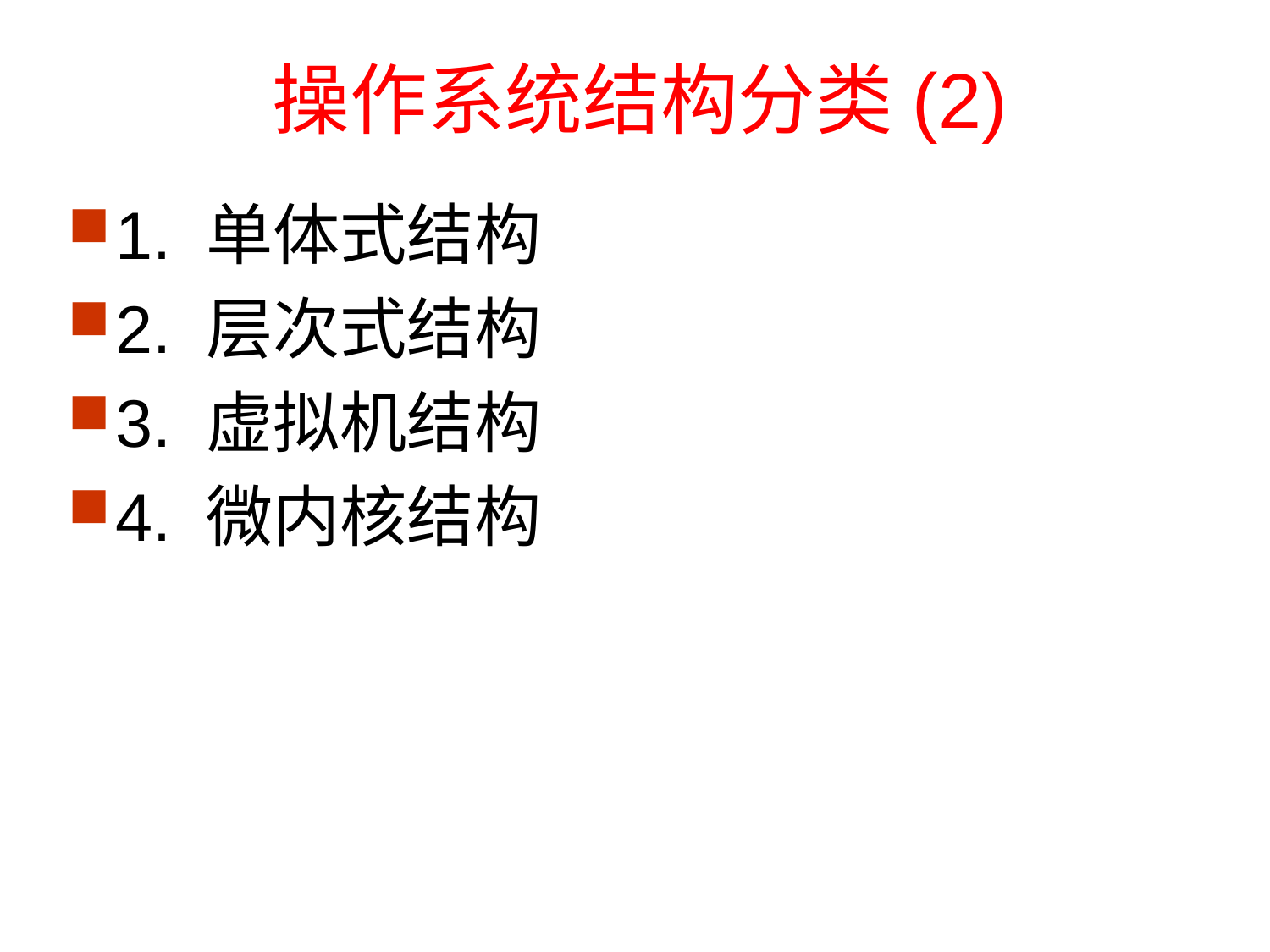

# 操作系统结构分类(2)
1. 单体式结构
2. 层次式结构
3. 虚拟机结构
4. 微内核结构